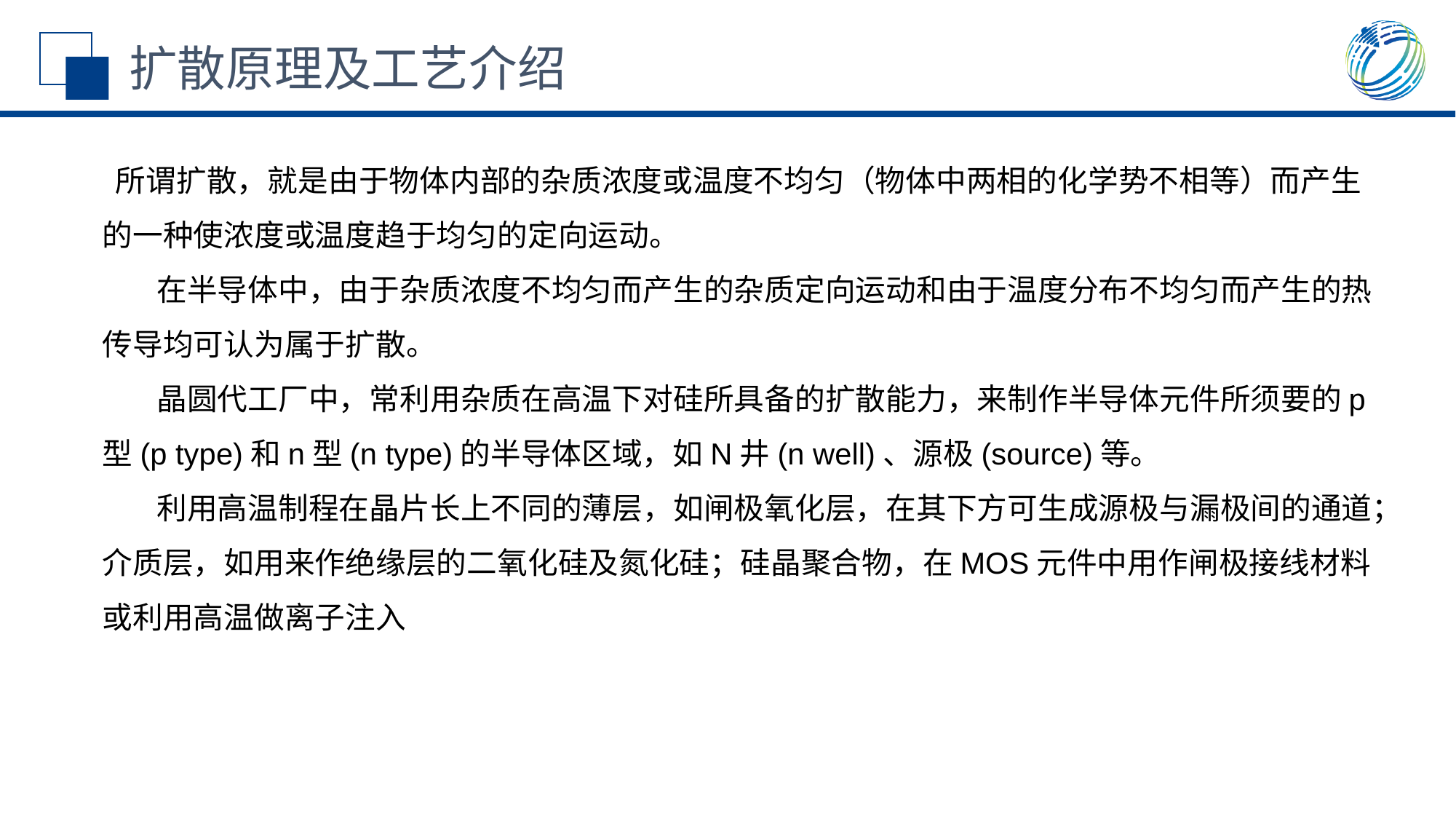

# 扩散原理及工艺介绍

 所谓扩散，就是由于物体内部的杂质浓度或温度不均匀（物体中两相的化学势不相等）而产生的一种使浓度或温度趋于均匀的定向运动。
       在半导体中，由于杂质浓度不均匀而产生的杂质定向运动和由于温度分布不均匀而产生的热传导均可认为属于扩散。
       晶圆代工厂中，常利用杂质在高温下对硅所具备的扩散能力，来制作半导体元件所须要的p型(p type)和n型(n type)的半导体区域，如N井(n well)、源极(source)等。
       利用高温制程在晶片长上不同的薄层，如闸极氧化层，在其下方可生成源极与漏极间的通道；介质层，如用来作绝缘层的二氧化硅及氮化硅；硅晶聚合物，在MOS元件中用作闸极接线材料或利用高温做离子注入